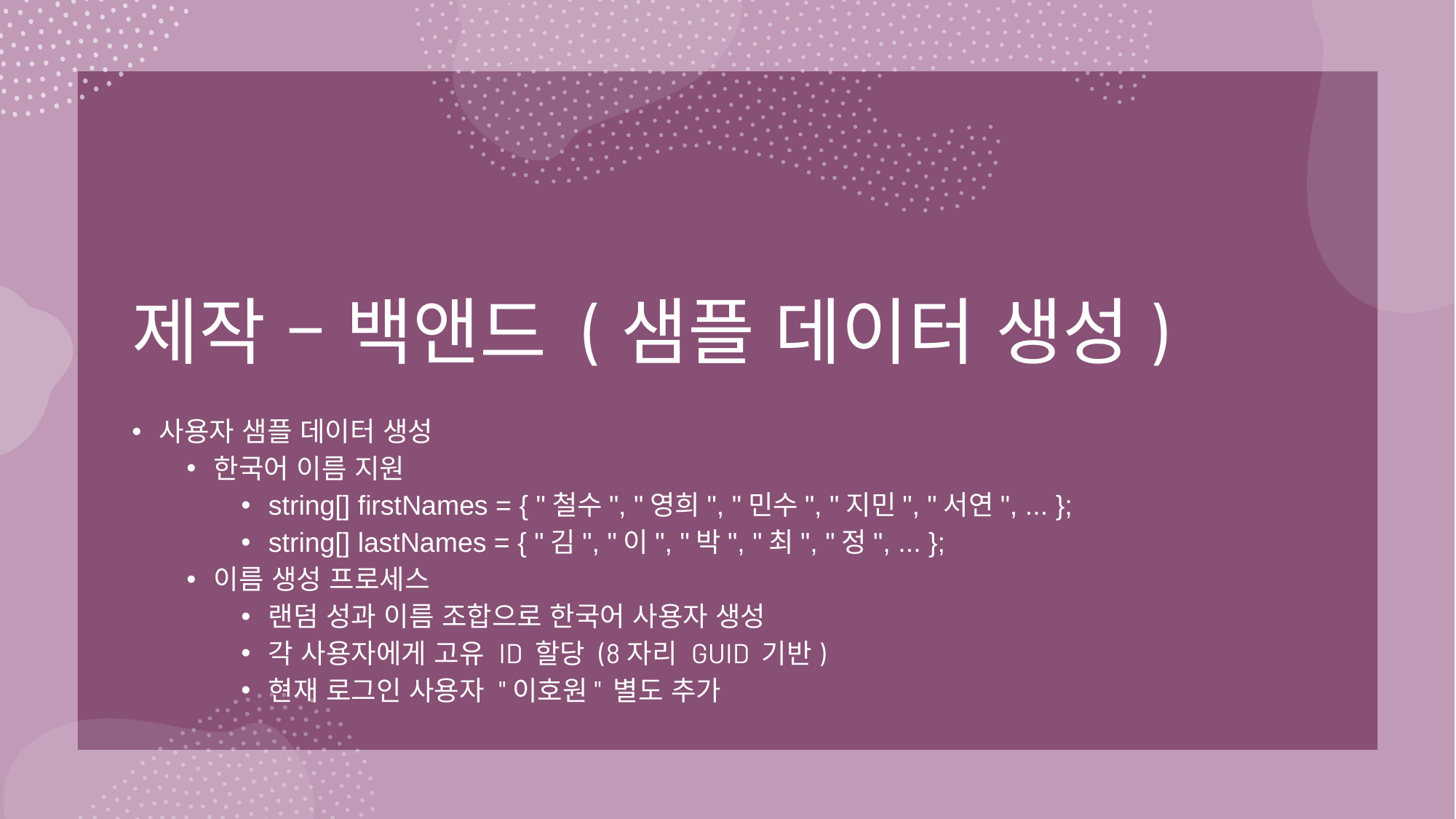

# 제작 – 백앤드 (샘플 데이터 생성)
사용자 샘플 데이터 생성
한국어 이름 지원
string[] firstNames = { "철수", "영희", "민수", "지민", "서연", ... };
string[] lastNames = { "김", "이", "박", "최", "정", ... };
이름 생성 프로세스
랜덤 성과 이름 조합으로 한국어 사용자 생성
각 사용자에게 고유 ID 할당 (8자리 GUID 기반)
현재 로그인 사용자 "이호원" 별도 추가